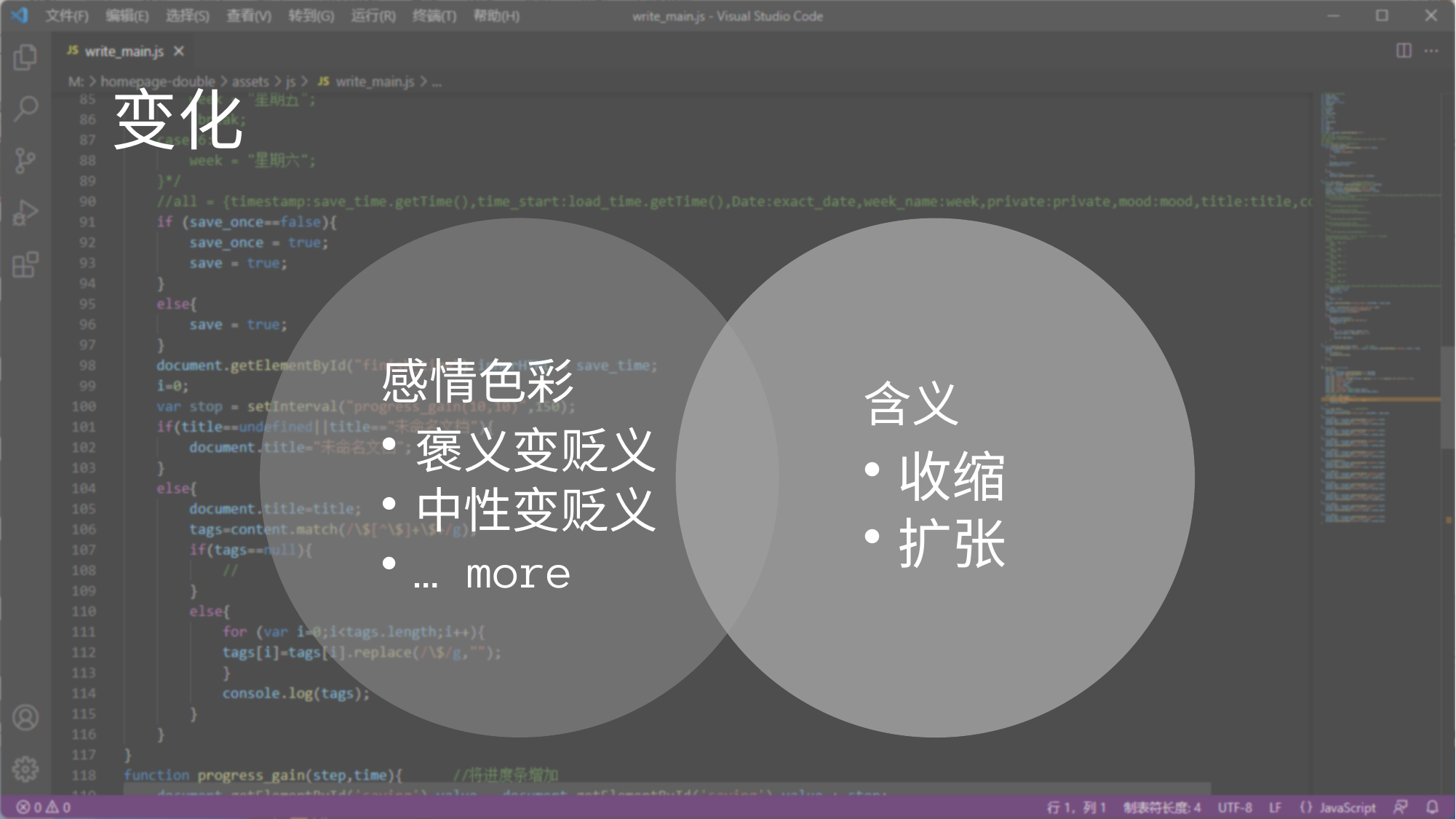

# 变化
感情色彩
褒义变贬义
中性变贬义
… more
含义
收缩
扩张